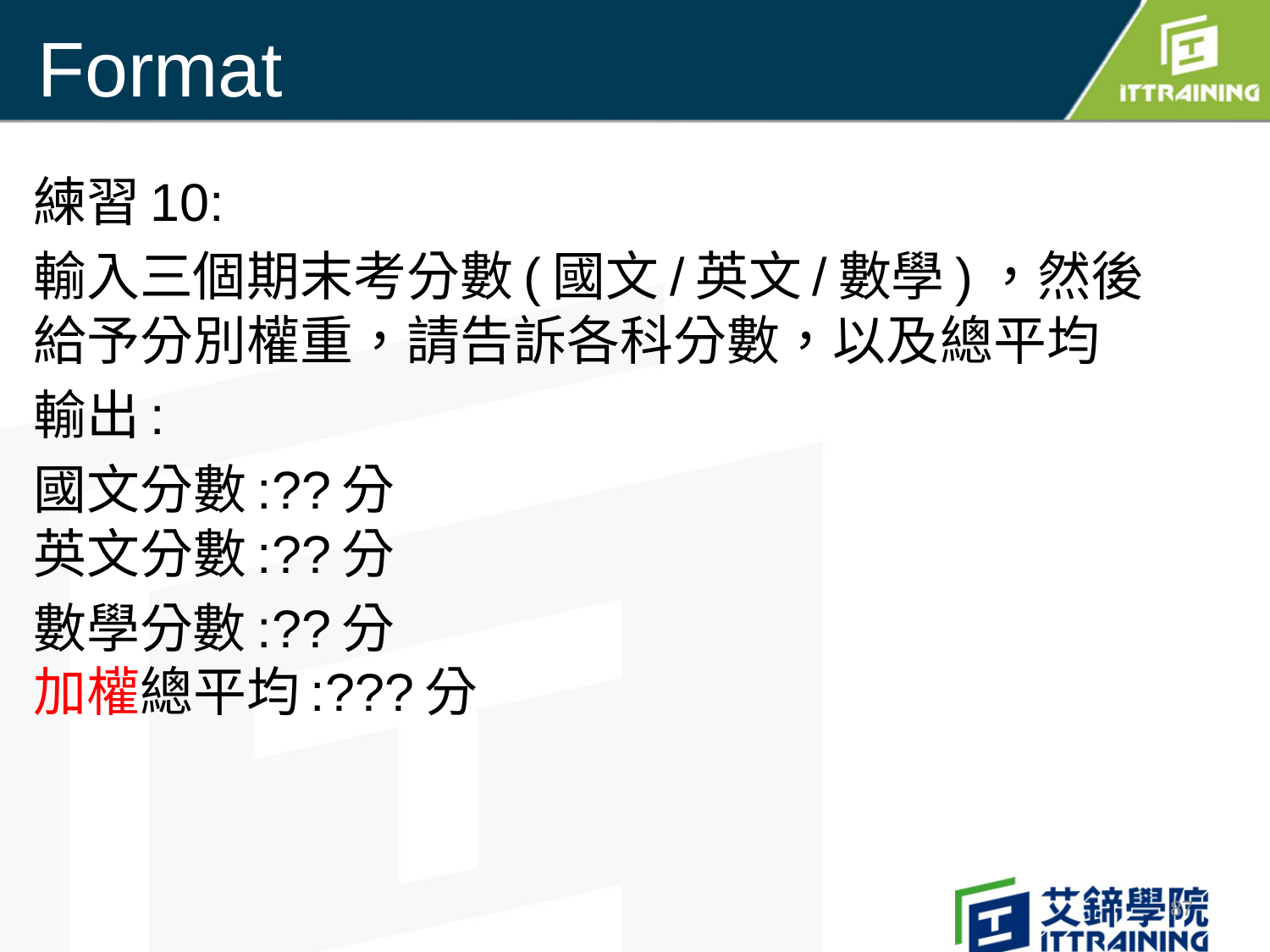

# Format
練習10:
輸入三個期末考分數(國文/英文/數學)，然後給予分別權重，請告訴各科分數，以及總平均
輸出:
國文分數:??分
英文分數:??分
數學分數:??分
加權總平均:???分
87